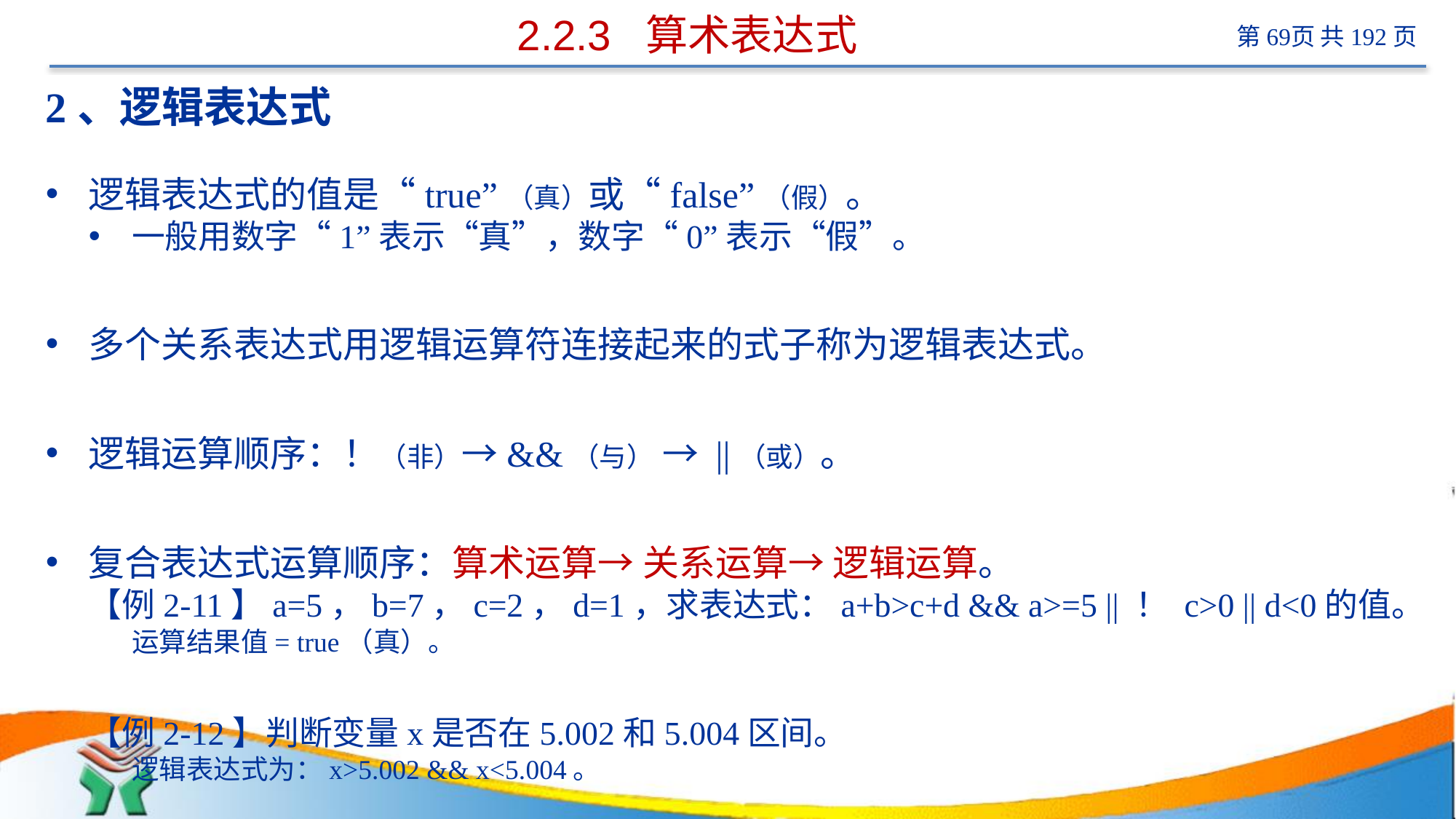

# 2.2.3  算术表达式
2、逻辑表达式

逻辑表达式的值是“true”（真）或“false”（假）。
一般用数字“1”表示“真”，数字“0”表示“假”。

多个关系表达式用逻辑运算符连接起来的式子称为逻辑表达式。

逻辑运算顺序：！（非）→&&（与） → ||（或）。

复合表达式运算顺序：算术运算→ 关系运算→ 逻辑运算。
【例2-11】a=5，b=7，c=2，d=1，求表达式：a+b>c+d && a>=5 || ！ c>0 || d<0的值。
运算结果值= true（真）。

【例2-12】判断变量x是否在5.002和5.004区间。
逻辑表达式为：x>5.002 && x<5.004。